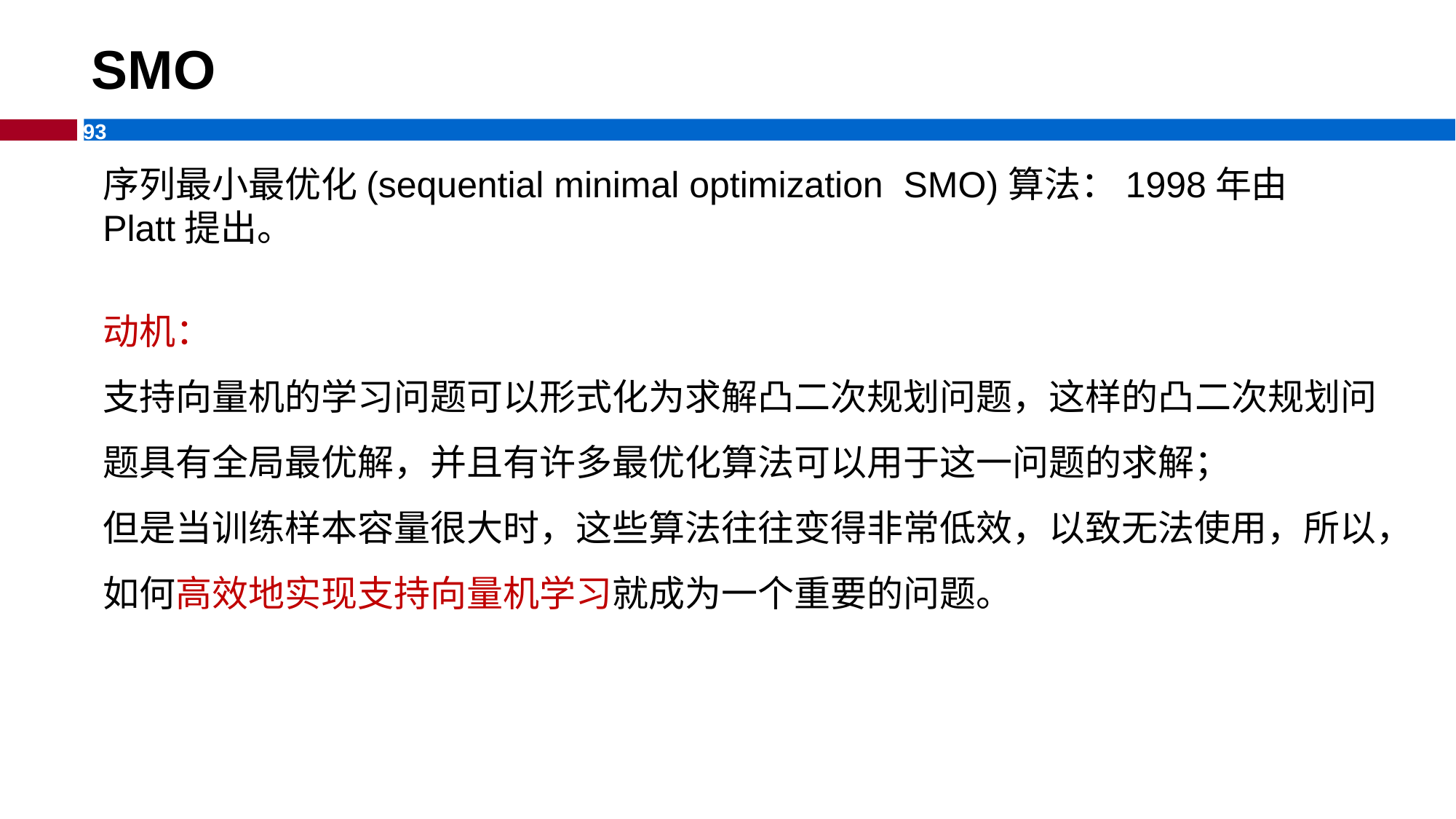

# SMO
序列最小最优化(sequential minimal optimization  SMO)算法：1998年由Platt提出。
动机：
支持向量机的学习问题可以形式化为求解凸二次规划问题，这样的凸二次规划问题具有全局最优解，并且有许多最优化算法可以用于这一问题的求解；
但是当训练样本容量很大时，这些算法往往变得非常低效，以致无法使用，所以，如何高效地实现支持向量机学习就成为一个重要的问题。